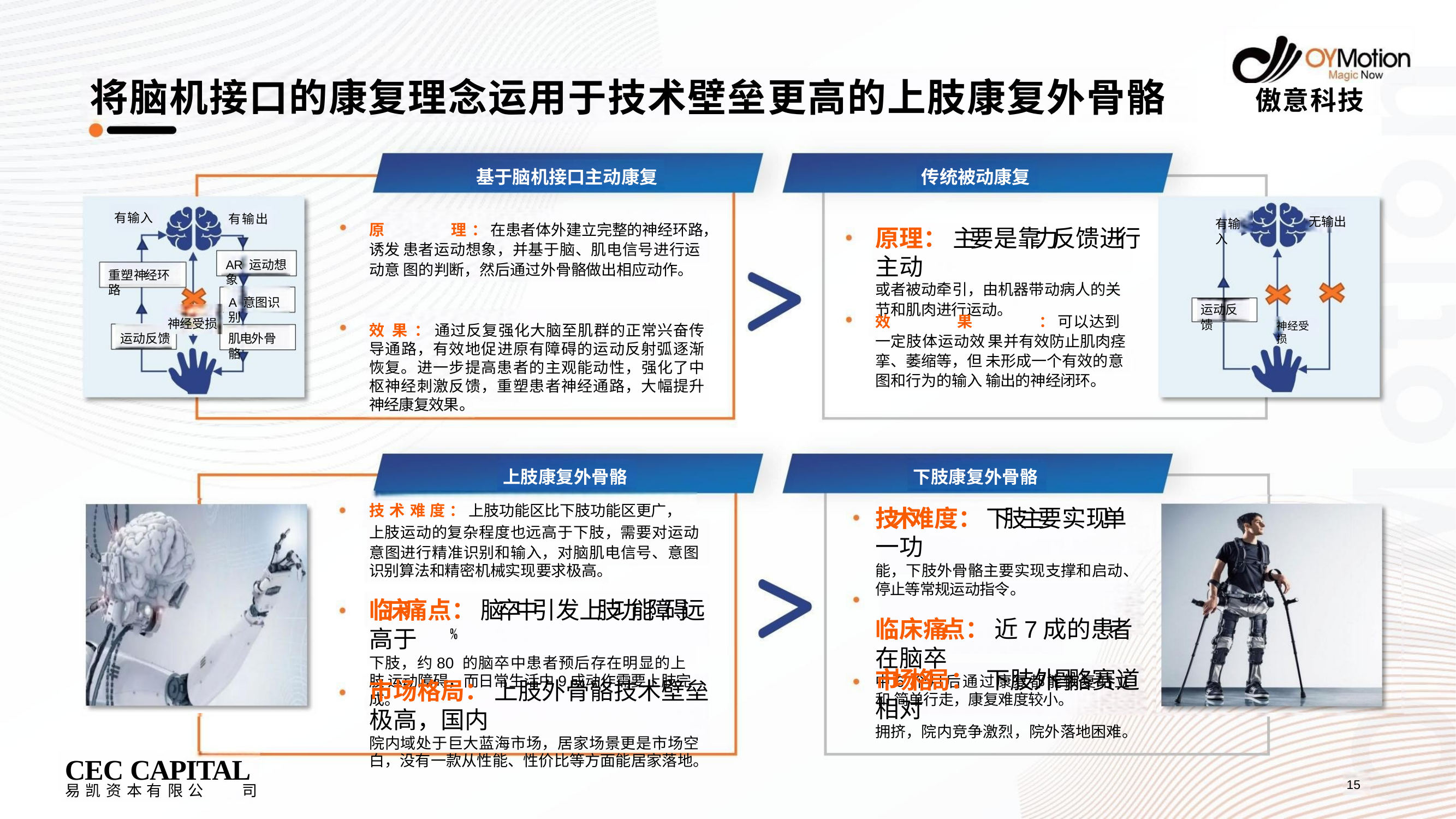

# 将脑机接口的康复理念运用于技术壁垒更高的上肢康复外骨骼
傲意科技
传统被动康复
基于脑机接口主动康复
有输入
有输出
无输出
有输入
原	理 ： 在患者体外建立完整的神经环路，诱发 患者运动想象，并基于脑、肌电信号进行运动意 图的判断，然后通过外骨骼做出相应动作。
原理： 主要是靠力反馈进行主动
或者被动牵引，由机器带动病人的关
节和肌肉进行运动。
AR 运动想象
重塑神经环路
A 意图识别
运动反馈
效	果	： 可以达到一定肢体运动效 果并有效防止肌肉痉挛、萎缩等，但 未形成一个有效的意图和行为的输入 输出的神经闭环。
神经受损 运动反馈
神经受损
效 果 ： 通过反复强化大脑至肌群的正常兴奋传 导通路，有效地促进原有障碍的运动反射弧逐渐 恢复。进一步提高患者的主观能动性，强化了中 枢神经刺激反馈，重塑患者神经通路，大幅提升 神经康复效果。
肌电外骨骼
下肢康复外骨骼

技术难度：	下肢主要实现单一功
能，下肢外骨骼主要实现支撑和启动、 停止等常规运动指令。

临床痛点： 近7成的患者在脑卒
中6 个月后通过康复都能恢复站立和 简单行走，康复难度较小。
上肢康复外骨骼
技 术 难 度 ： 上肢功能区比下肢功能区更广，  上肢运动的复杂程度也远高于下肢，需要对运动
意图进行精准识别和输入，对脑肌电信号、意图 识别算法和精密机械实现要求极高。

临床痛点： 脑卒中引发上肢功能障碍远高于
下肢，约80 的脑卒中患者预后存在明显的上肢 运动障碍，而日常生活中9成动作需要上肢完成。

市场格局：	下肢外骨骼赛道相对
拥挤，院内竞争激烈，院外落地困难。
市场格局： 上肢外骨骼技术壁垒极高，国内
院内域处于巨大蓝海市场，居家场景更是市场空 白，没有一款从性能、性价比等方面能居家落地。
CEC CAPITAL
15
易 凯 资 本 有 限 公	司